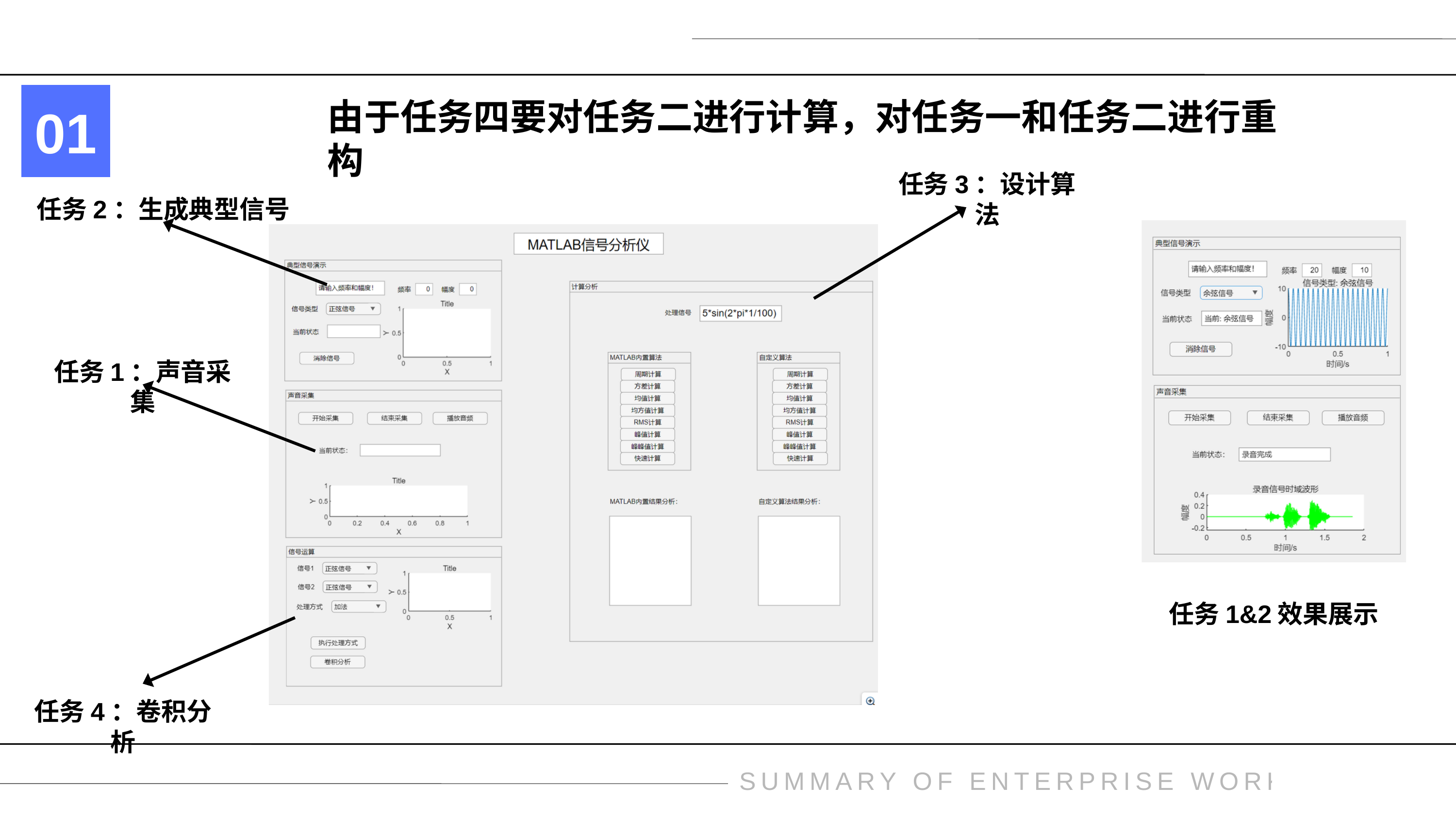

由于任务四要对任务二进行计算，对任务一和任务二进行重构
01
任务3：设计算法
任务2：生成典型信号

任务1：声音采集

任务1&2效果展示

任务4：卷积分析

SUMMARY OF ENTERPRISE WORK REPORT